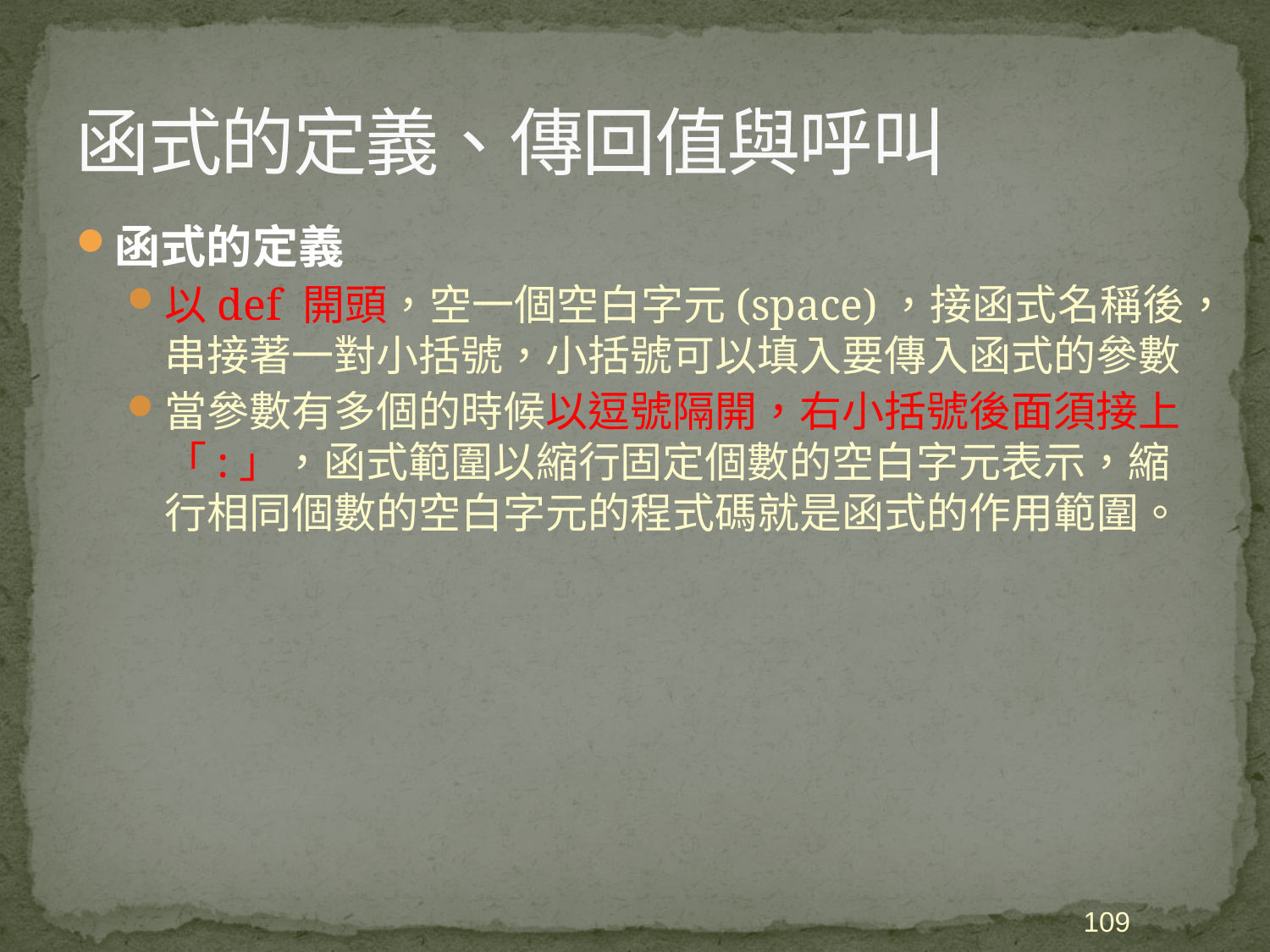

# 函式的定義、傳回值與呼叫
函式的定義
以def 開頭，空一個空白字元(space)，接函式名稱後，串接著一對小括號，小括號可以填入要傳入函式的參數
當參數有多個的時候以逗號隔開，右小括號後面須接上「:」，函式範圍以縮行固定個數的空白字元表示，縮行相同個數的空白字元的程式碼就是函式的作用範圍。
109